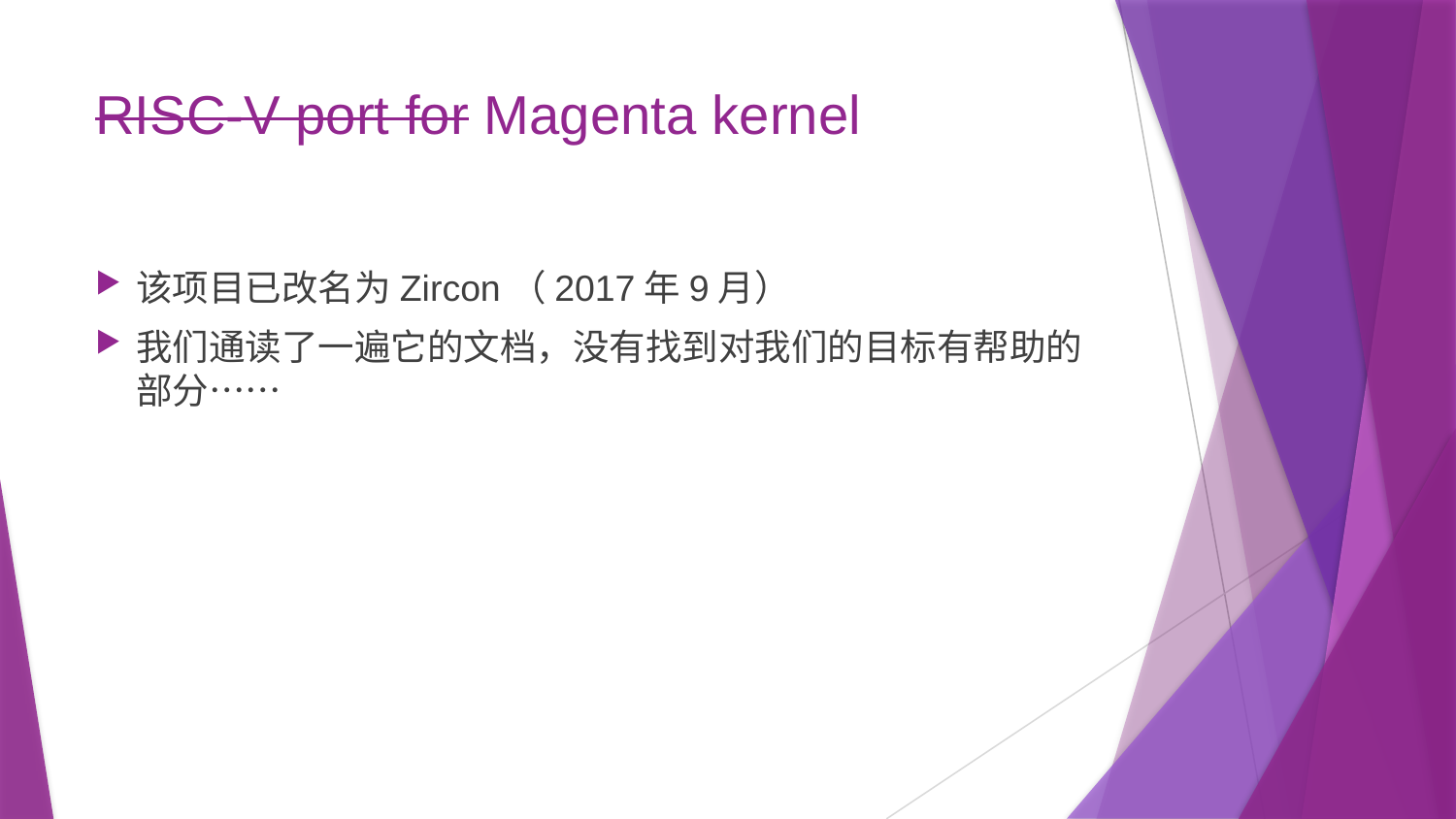

# RISC-V port for Magenta kernel
该项目已改名为Zircon（2017年9月）
我们通读了一遍它的文档，没有找到对我们的目标有帮助的部分……